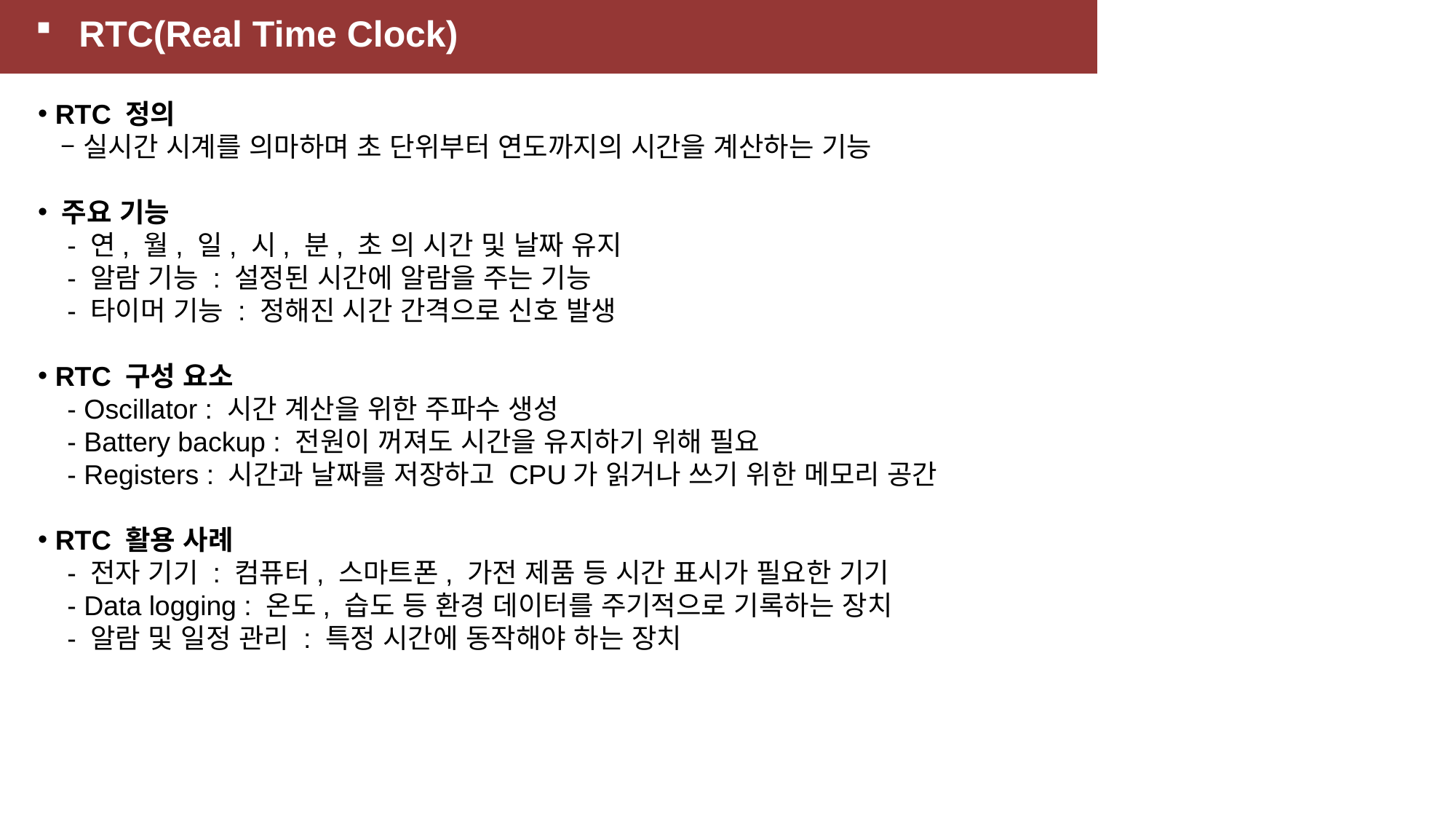

RTC(Real Time Clock)
 RTC 정의
   – 실시간 시계를 의마하며 초 단위부터 연도까지의 시간을 계산하는 기능

 주요 기능
   - 연, 월, 일, 시, 분, 초 의 시간 및 날짜 유지
   - 알람 기능 : 설정된 시간에 알람을 주는 기능
   - 타이머 기능 : 정해진 시간 간격으로 신호 발생

 RTC 구성 요소
   - Oscillator : 시간 계산을 위한 주파수 생성
   - Battery backup : 전원이 꺼져도 시간을 유지하기 위해 필요
   - Registers : 시간과 날짜를 저장하고 CPU가 읽거나 쓰기 위한 메모리 공간

 RTC 활용 사례
   - 전자 기기 : 컴퓨터, 스마트폰, 가전 제품 등 시간 표시가 필요한 기기
   - Data logging : 온도, 습도 등 환경 데이터를 주기적으로 기록하는 장치
   - 알람 및 일정 관리 : 특정 시간에 동작해야 하는 장치